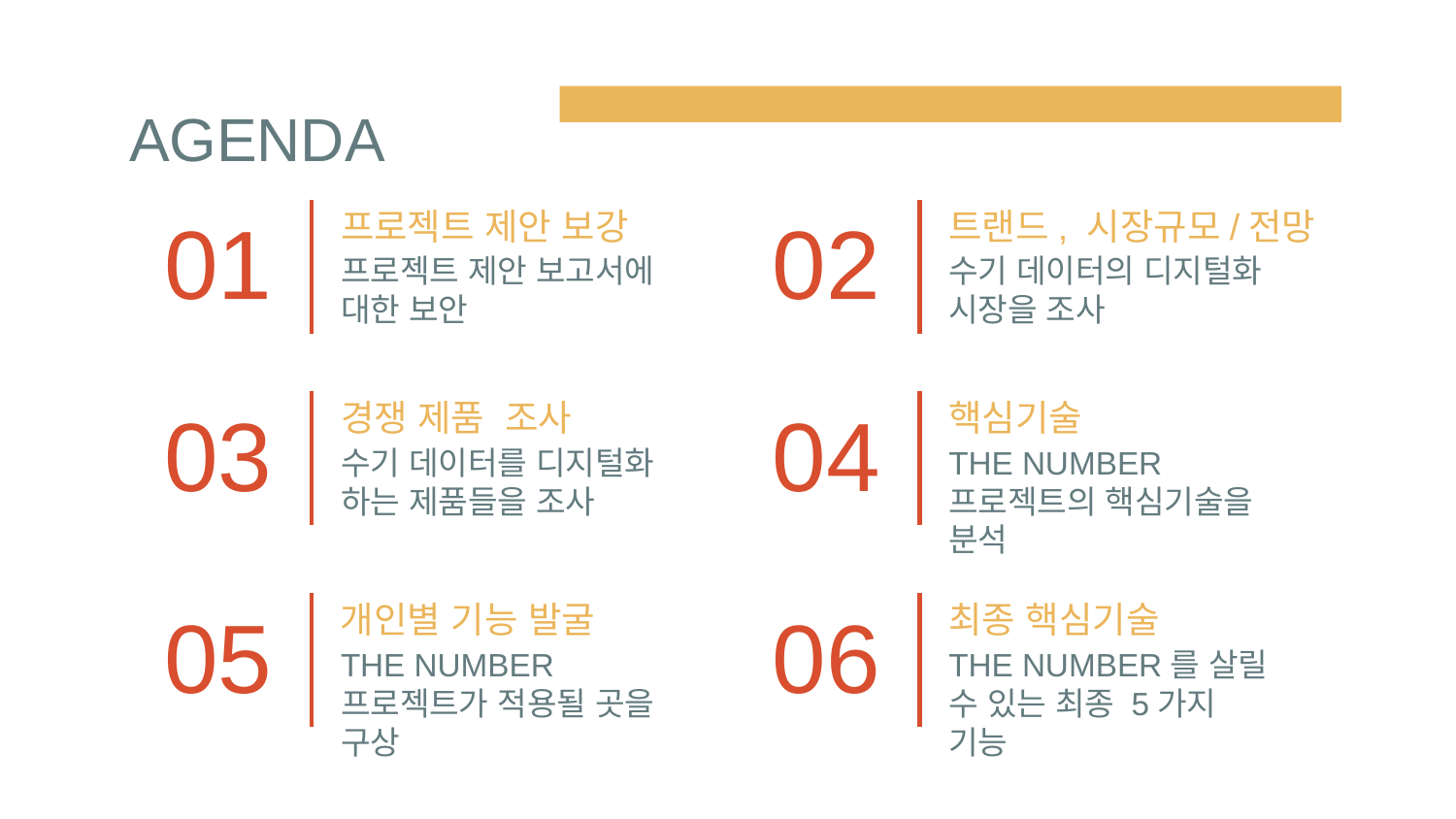

# AGENDA
프로젝트 제안 보강
트랜드, 시장규모/전망
01
02

프로젝트 제안 보고서에 대한 보안
수기 데이터의 디지털화 시장을 조사
경쟁 제품  조사
핵심기술
03
04

수기 데이터를 디지털화 하는 제품들을 조사
THE NUMBER 프로젝트의 핵심기술을  분석
개인별 기능 발굴
최종 핵심기술
05
06

THE NUMBER 프로젝트가 적용될 곳을 구상
THE NUMBER를 살릴 수 있는 최종 5가지 기능